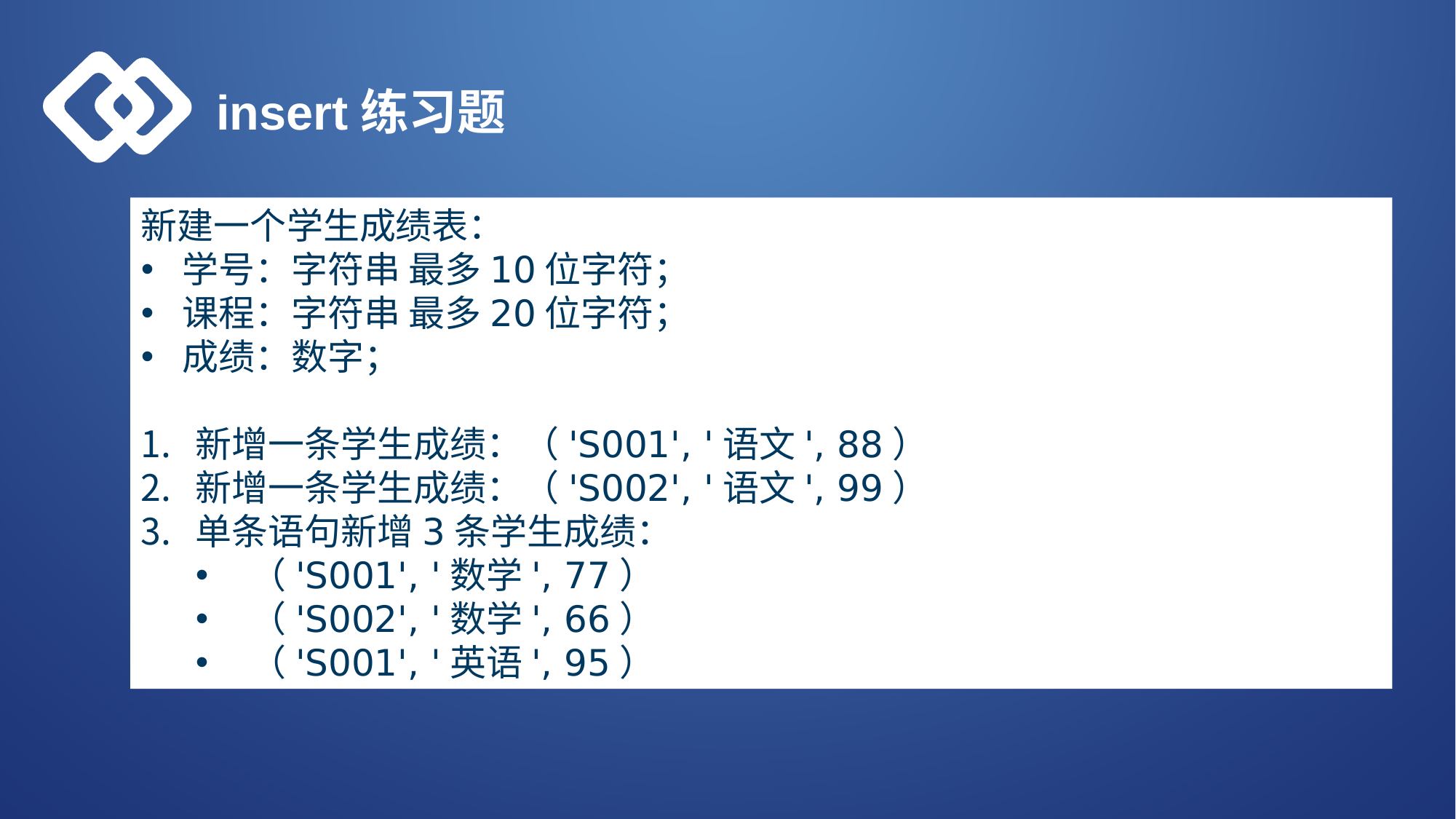

insert练习题

新建一个学生成绩表：
学号：字符串 最多10位字符；
课程：字符串 最多20位字符；
成绩：数字；

新增一条学生成绩：（'S001', '语文', 88）
新增一条学生成绩：（'S002', '语文', 99）
单条语句新增3条学生成绩：
（'S001', '数学', 77）
（'S002', '数学', 66）
（'S001', '英语', 95）